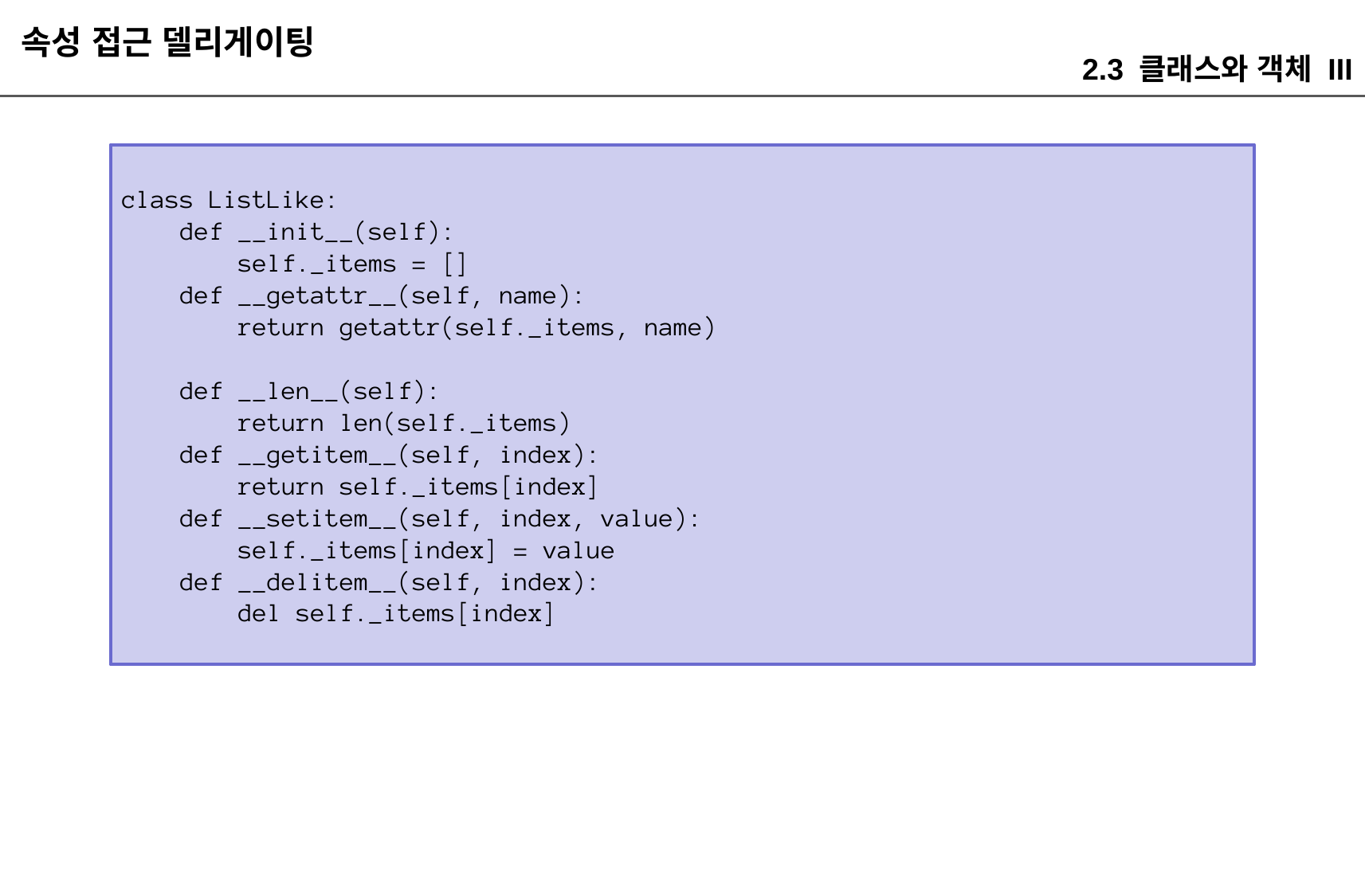

속성 접근 델리게이팅
2.3 클래스와 객체 III
class ListLike:
    def __init__(self):
        self._items = []
    def __getattr__(self, name):
        return getattr(self._items, name)

    def __len__(self):
        return len(self._items)
    def __getitem__(self, index):
        return self._items[index]
    def __setitem__(self, index, value):
        self._items[index] = value
    def __delitem__(self, index):
        del self._items[index]